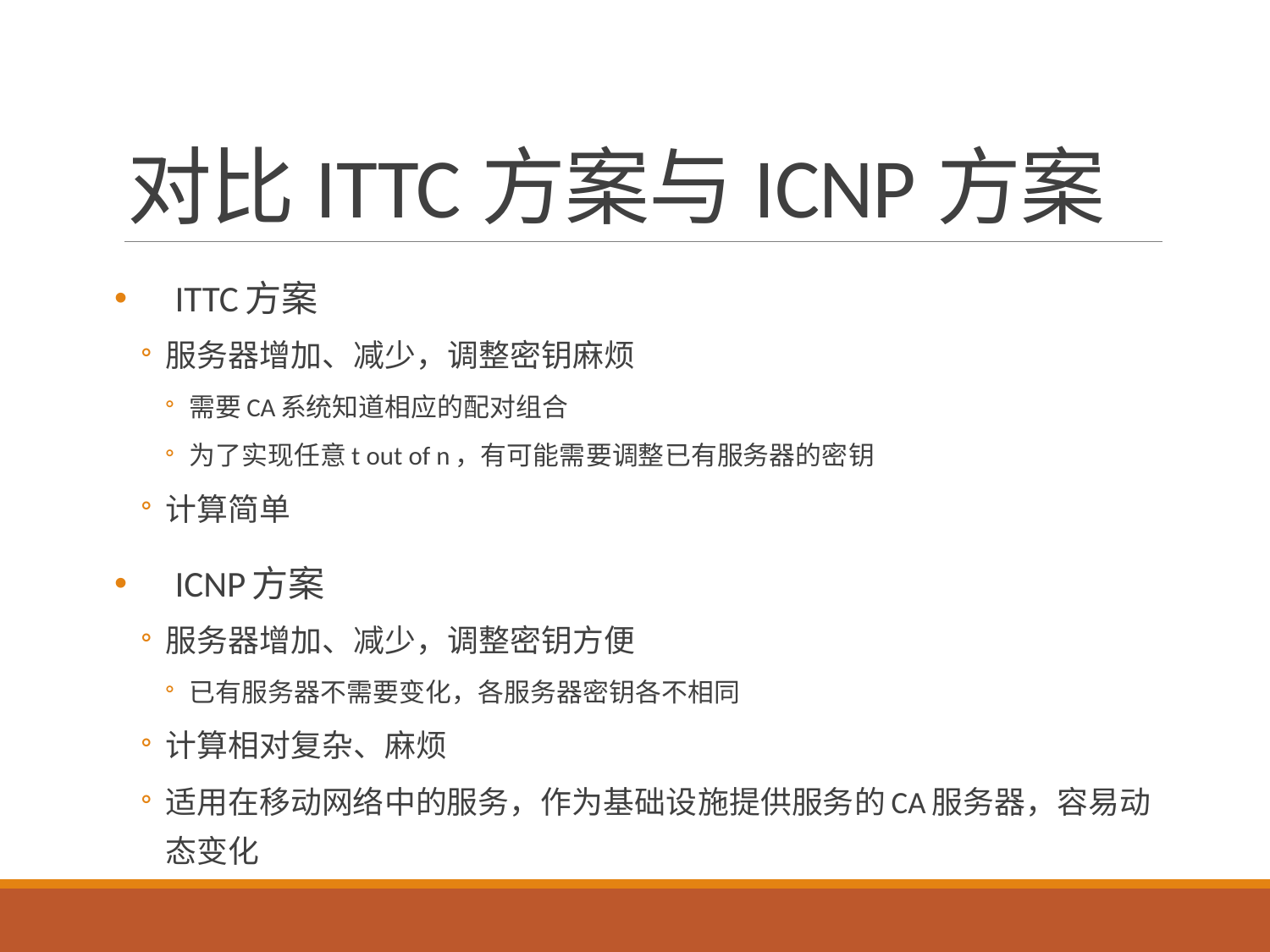

# 对比ITTC方案与ICNP方案
ITTC方案
服务器增加、减少，调整密钥麻烦
需要CA系统知道相应的配对组合
为了实现任意t out of n，有可能需要调整已有服务器的密钥
计算简单
ICNP方案
服务器增加、减少，调整密钥方便
已有服务器不需要变化，各服务器密钥各不相同
计算相对复杂、麻烦
适用在移动网络中的服务，作为基础设施提供服务的CA服务器，容易动态变化
28